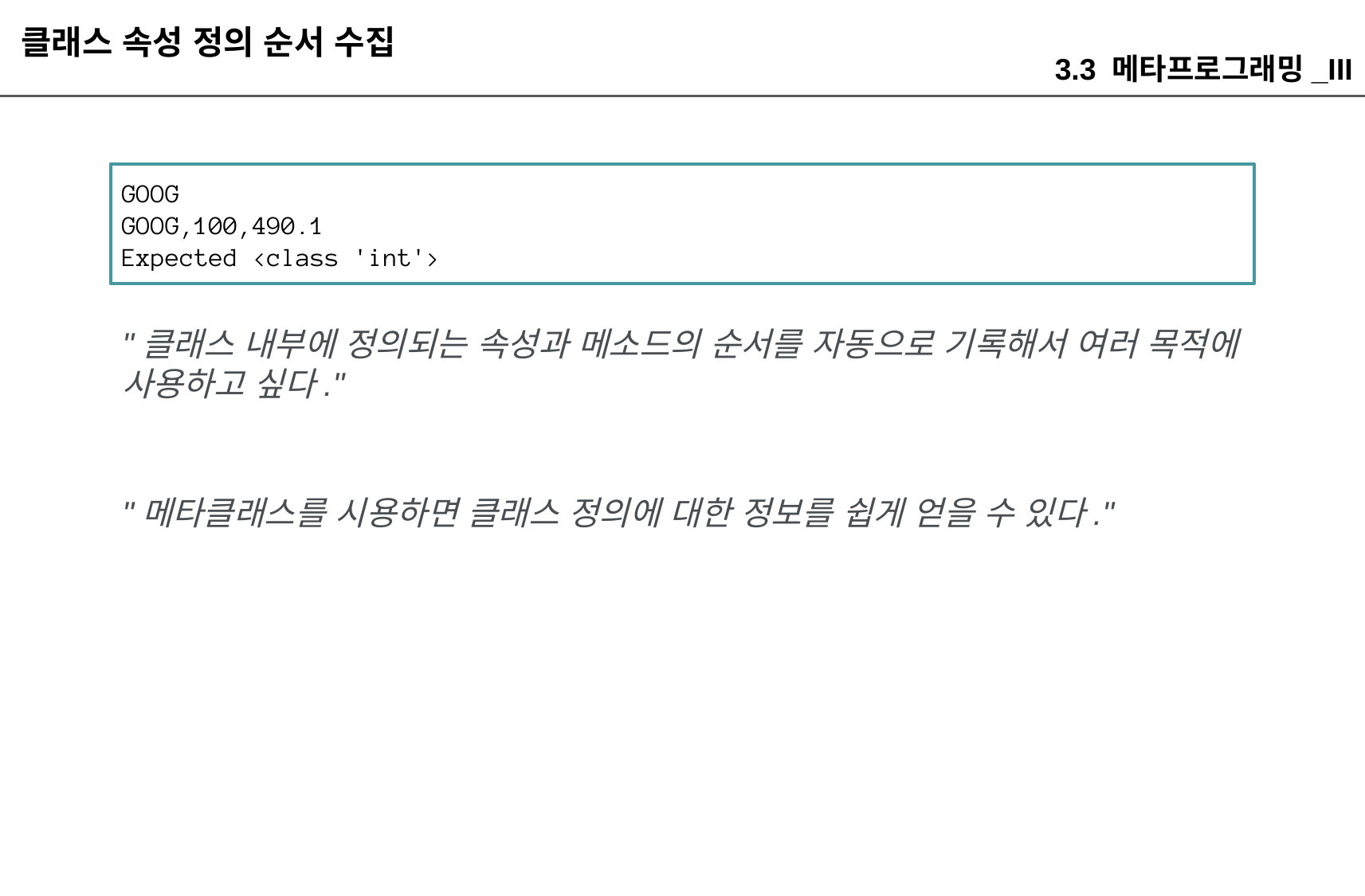

클래스 속성 정의 순서 수집
3.3 메타프로그래밍_III
GOOG
GOOG,100,490.1
Expected <class 'int'>
"클래스 내부에 정의되는 속성과 메소드의 순서를 자동으로 기록해서 여러 목적에 사용하고 싶다."
"메타클래스를 시용하면 클래스 정의에 대한 정보를 쉽게 얻을 수 있다."